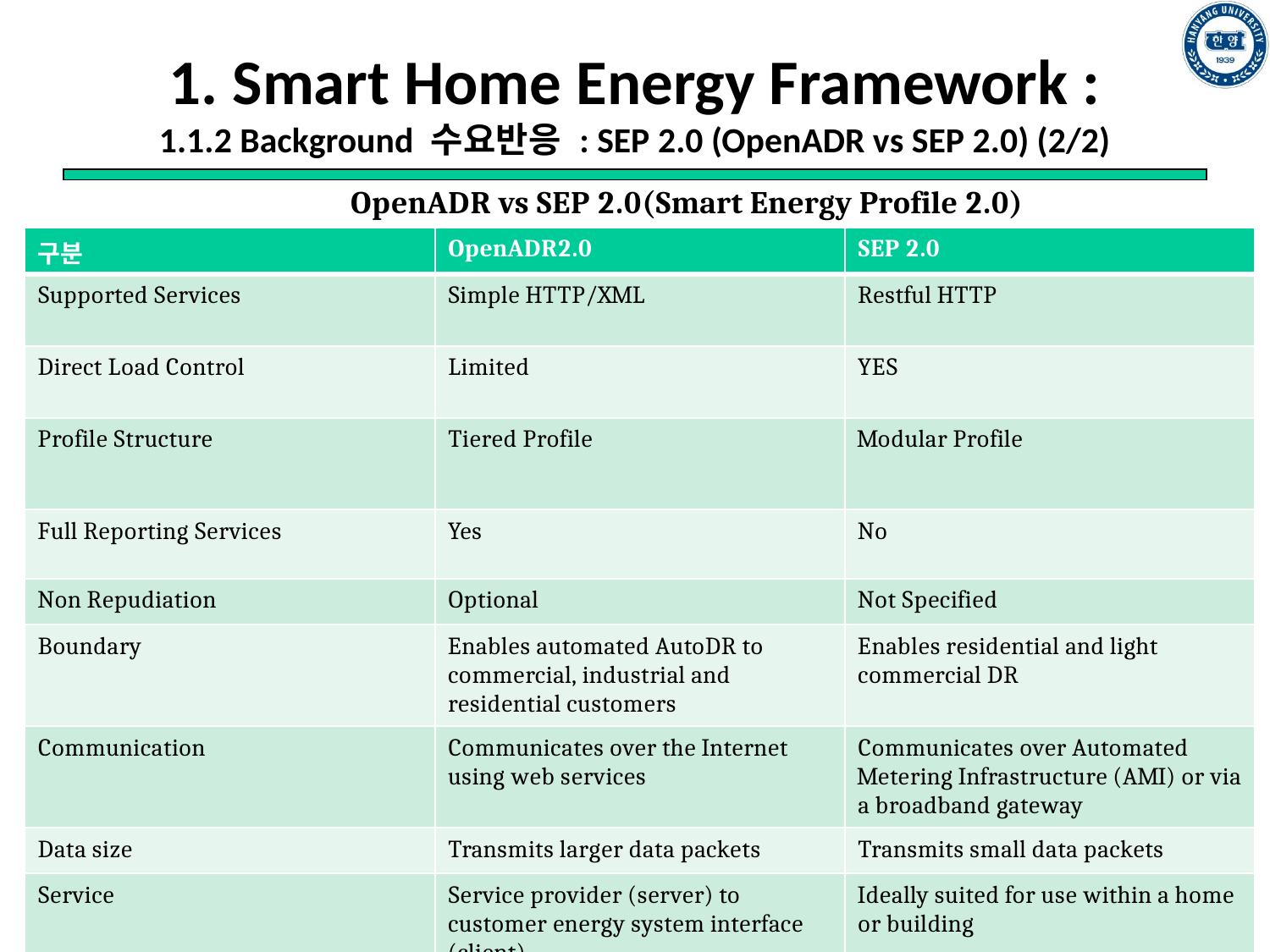

# 1. Smart Home Energy Framework : 1.1.2 Background 수요반응 : SEP 2.0 (OpenADR vs SEP 2.0) (2/2)
OpenADR vs SEP 2.0(Smart Energy Profile 2.0)
| 구분 | OpenADR2.0 | SEP 2.0 |
| --- | --- | --- |
| Supported Services | Simple HTTP/XML | Restful HTTP |
| Direct Load Control | Limited | YES |
| Profile Structure | Tiered Profile | Modular Profile |
| Full Reporting Services | Yes | No |
| Non Repudiation | Optional | Not Specified |
| Boundary | Enables automated AutoDR to commercial, industrial and residential customers | Enables residential and light commercial DR |
| Communication | Communicates over the Internet using web services | Communicates over Automated Metering Infrastructure (AMI) or via a broadband gateway |
| Data size | Transmits larger data packets | Transmits small data packets |
| Service | Service provider (server) to customer energy system interface (client) | Ideally suited for use within a home or building |